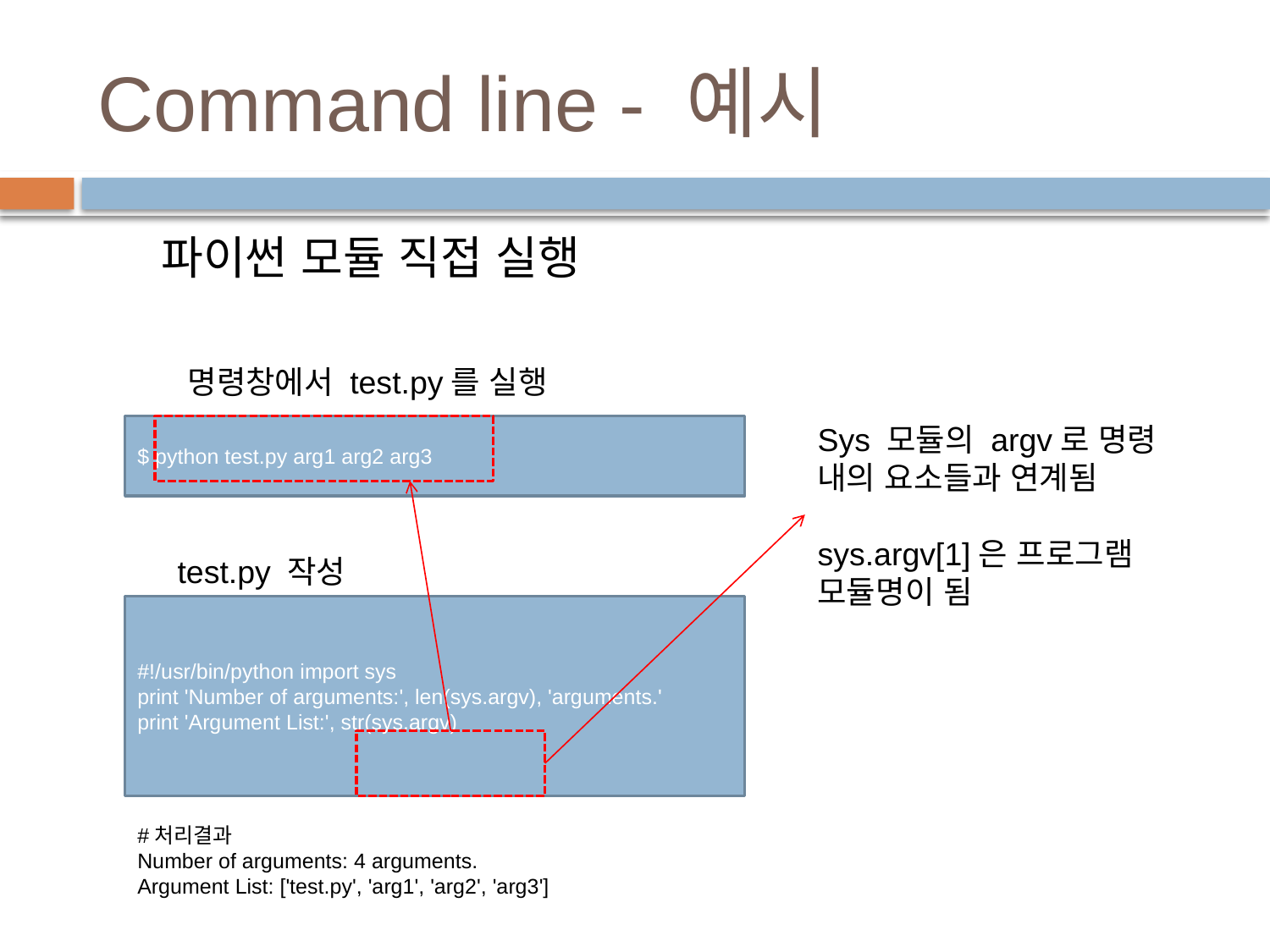

# Command line - 예시
파이썬 모듈 직접 실행
명령창에서 test.py를 실행
Sys 모듈의 argv로 명령 내의 요소들과 연계됨

sys.argv[1]은 프로그램 모듈명이 됨
$ python test.py arg1 arg2 arg3

test.py 작성
#!/usr/bin/python import sys
print 'Number of arguments:', len(sys.argv), 'arguments.'
print 'Argument List:', str(sys.argv)

#처리결과
Number of arguments: 4 arguments.
Argument List: ['test.py', 'arg1', 'arg2', 'arg3']